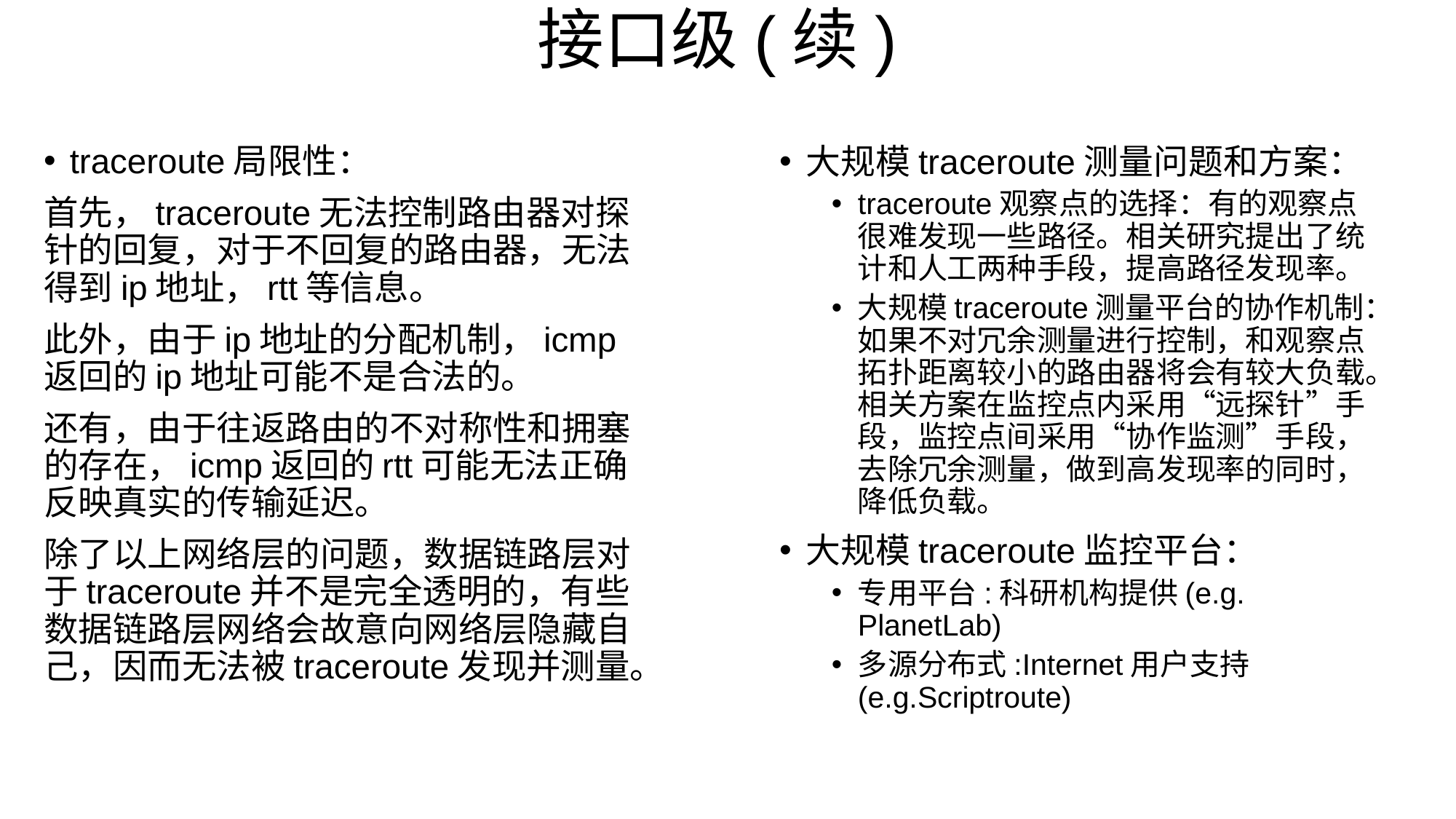

接口级(续)
traceroute局限性：
首先，traceroute无法控制路由器对探针的回复，对于不回复的路由器，无法得到ip地址，rtt等信息。
此外，由于ip地址的分配机制，icmp返回的ip地址可能不是合法的。
还有，由于往返路由的不对称性和拥塞的存在，icmp返回的rtt可能无法正确反映真实的传输延迟。
除了以上网络层的问题，数据链路层对于traceroute并不是完全透明的，有些数据链路层网络会故意向网络层隐藏自己，因而无法被traceroute发现并测量。

大规模traceroute测量问题和方案：
traceroute观察点的选择：有的观察点很难发现一些路径。相关研究提出了统计和人工两种手段，提高路径发现率。
大规模traceroute测量平台的协作机制：如果不对冗余测量进行控制，和观察点拓扑距离较小的路由器将会有较大负载。相关方案在监控点内采用“远探针”手段，监控点间采用“协作监测”手段，去除冗余测量，做到高发现率的同时，降低负载。
大规模traceroute监控平台：
专用平台:科研机构提供(e.g. PlanetLab)
多源分布式:Internet用户支持(e.g.Scriptroute)